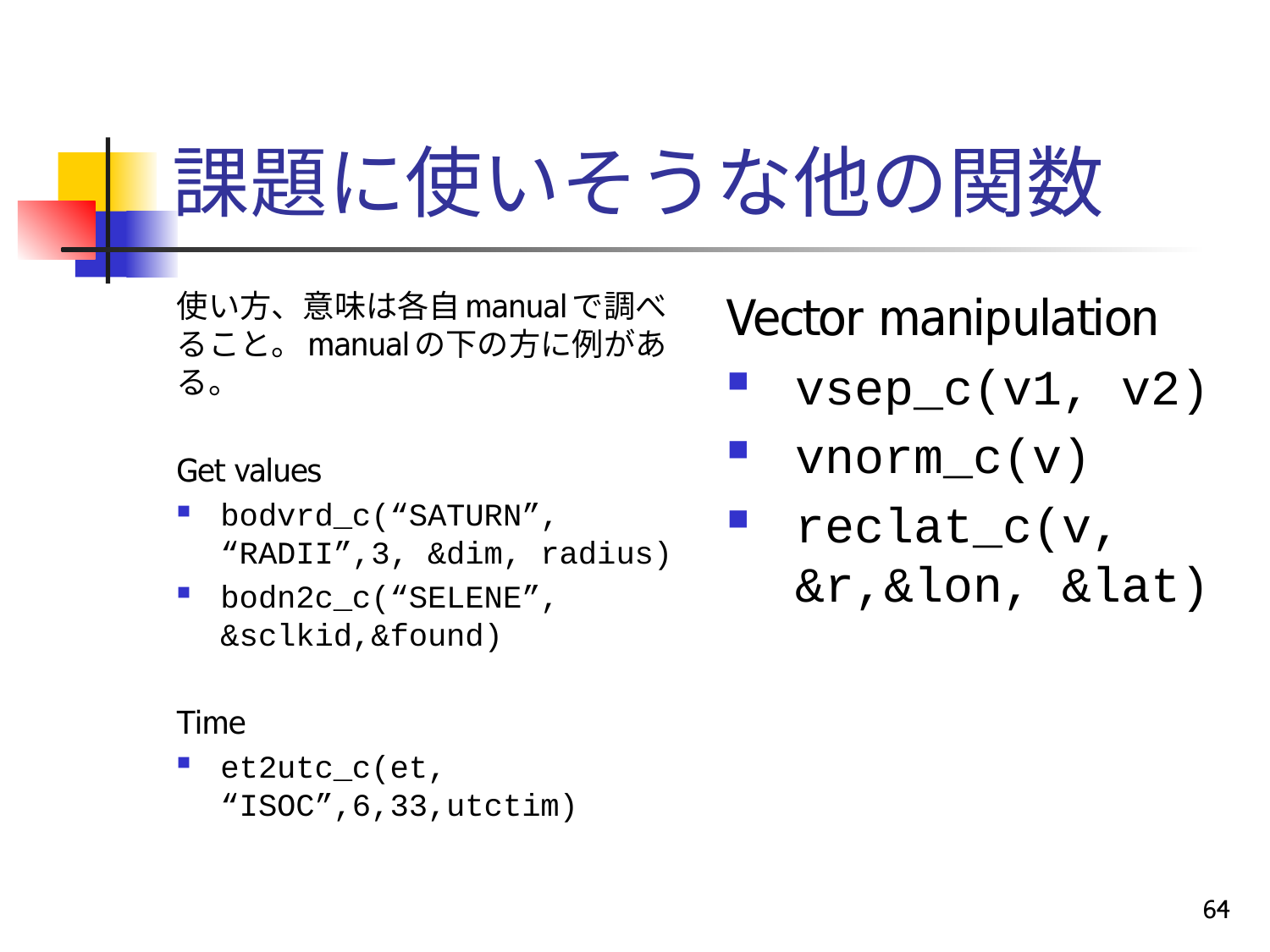

# 課題に使いそうな他の関数
使い方、意味は各自manualで調べること。manualの下の方に例がある。

Get values
bodvrd_c(“SATURN”, “RADII”,3, &dim, radius)
bodn2c_c(“SELENE”, &sclkid,&found)

Time
et2utc_c(et, “ISOC”,6,33,utctim)

Vector manipulation
vsep_c(v1, v2)
vnorm_c(v)
reclat_c(v, &r,&lon, &lat)
64